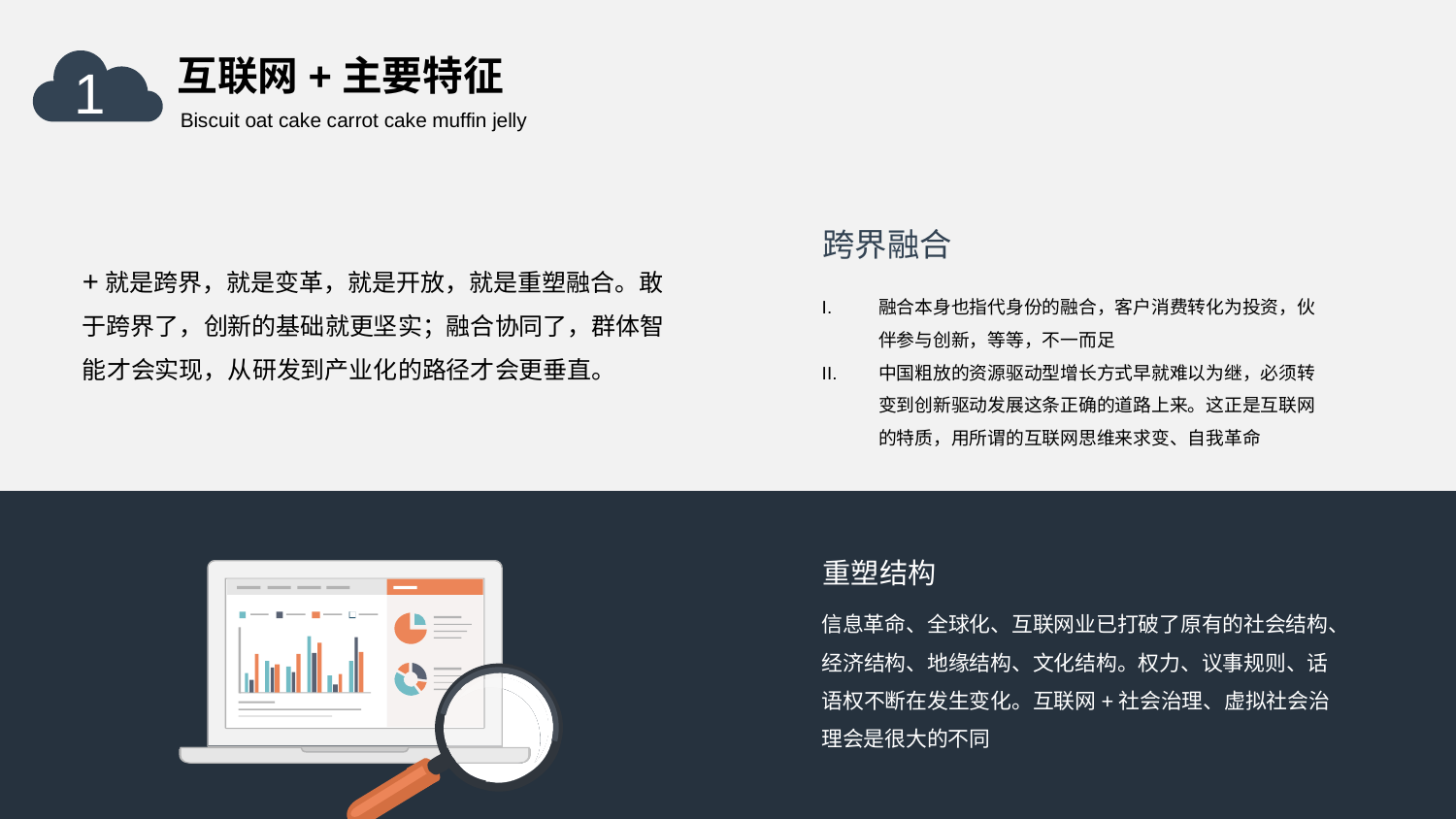

互联网+主要特征
Biscuit oat cake carrot cake muffin jelly
1

跨界融合
融合本身也指代身份的融合，客户消费转化为投资，伙伴参与创新，等等，不一而足
中国粗放的资源驱动型增长方式早就难以为继，必须转变到创新驱动发展这条正确的道路上来。这正是互联网的特质，用所谓的互联网思维来求变、自我革命
+就是跨界，就是变革，就是开放，就是重塑融合。敢于跨界了，创新的基础就更坚实；融合协同了，群体智能才会实现，从研发到产业化的路径才会更垂直。

重塑结构
信息革命、全球化、互联网业已打破了原有的社会结构、经济结构、地缘结构、文化结构。权力、议事规则、话语权不断在发生变化。互联网+社会治理、虚拟社会治理会是很大的不同